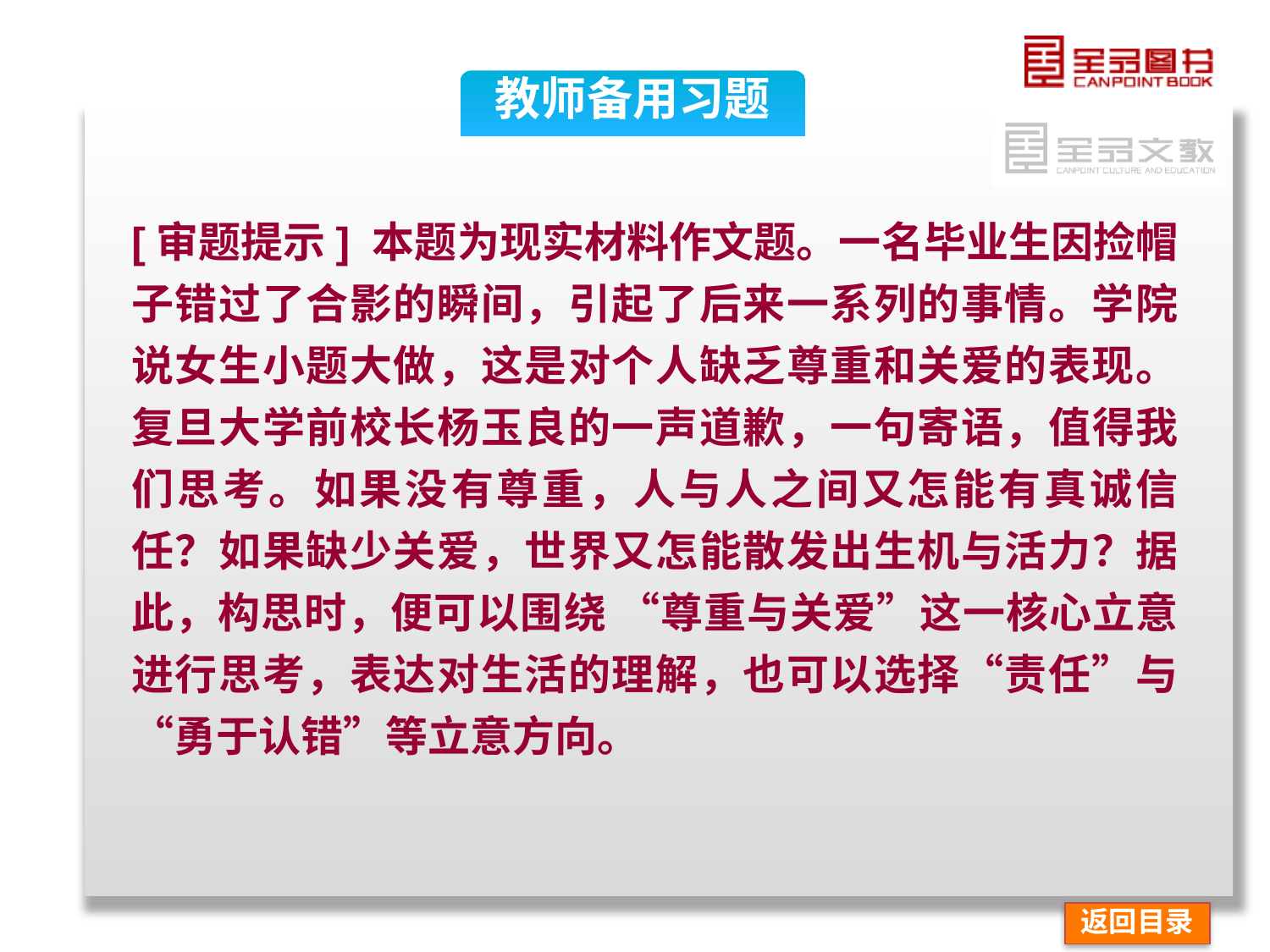

教师备用习题
[审题提示] 本题为现实材料作文题。一名毕业生因捡帽子错过了合影的瞬间，引起了后来一系列的事情。学院说女生小题大做，这是对个人缺乏尊重和关爱的表现。复旦大学前校长杨玉良的一声道歉，一句寄语，值得我们思考。如果没有尊重，人与人之间又怎能有真诚信任？如果缺少关爱，世界又怎能散发出生机与活力？据此，构思时，便可以围绕 “尊重与关爱”这一核心立意进行思考，表达对生活的理解，也可以选择“责任”与“勇于认错”等立意方向。

返回目录